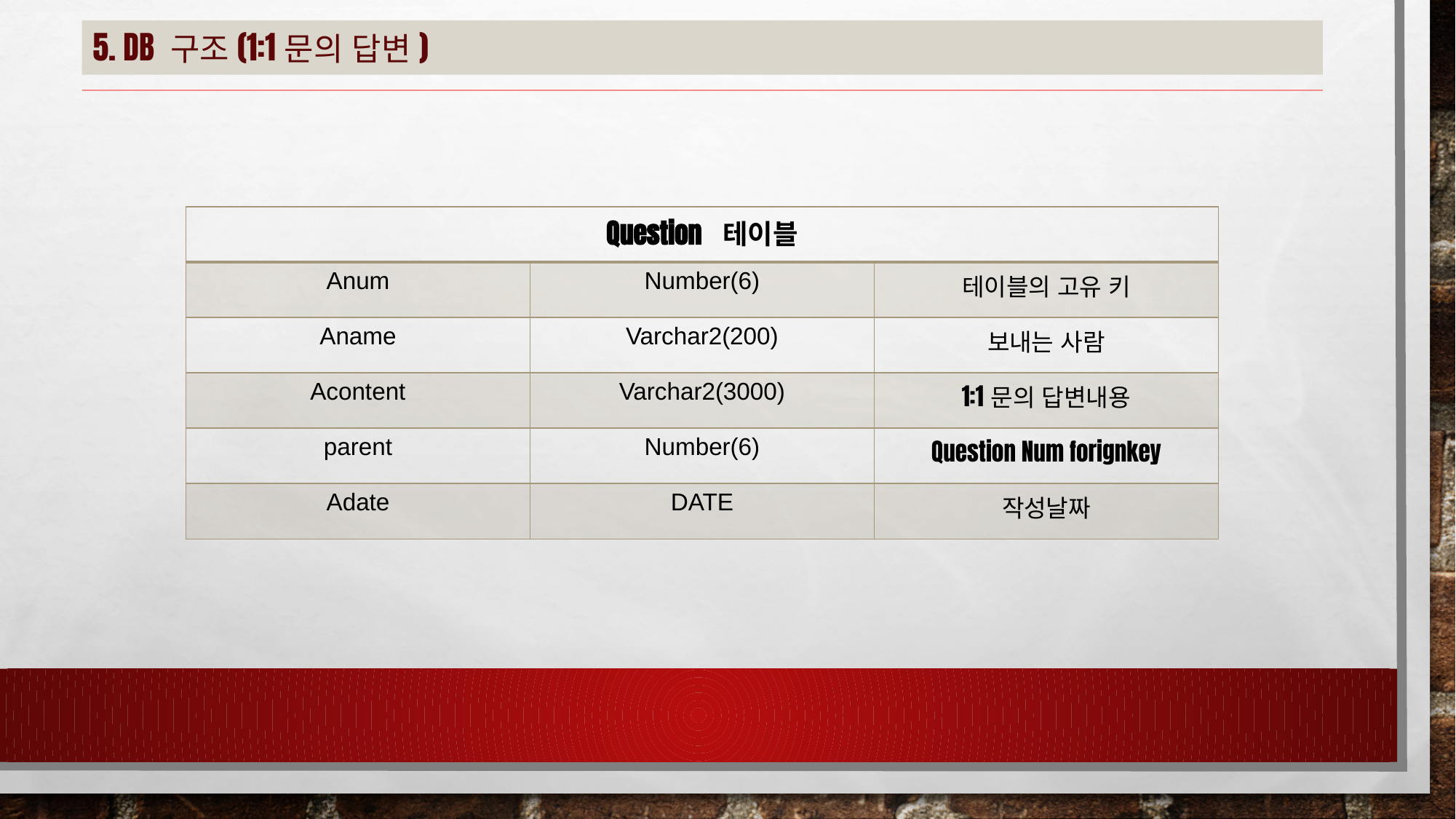

# 5. DB 구조(1:1문의 답변)
| Question 테이블 |  |  |
| --- | --- | --- |
| Anum | Number(6) | 테이블의 고유 키 |
| Aname | Varchar2(200) | 보내는 사람 |
| Acontent | Varchar2(3000) | 1:1문의 답변내용 |
| parent | Number(6) | Question Num forignkey |
| Adate | DATE | 작성날짜 |